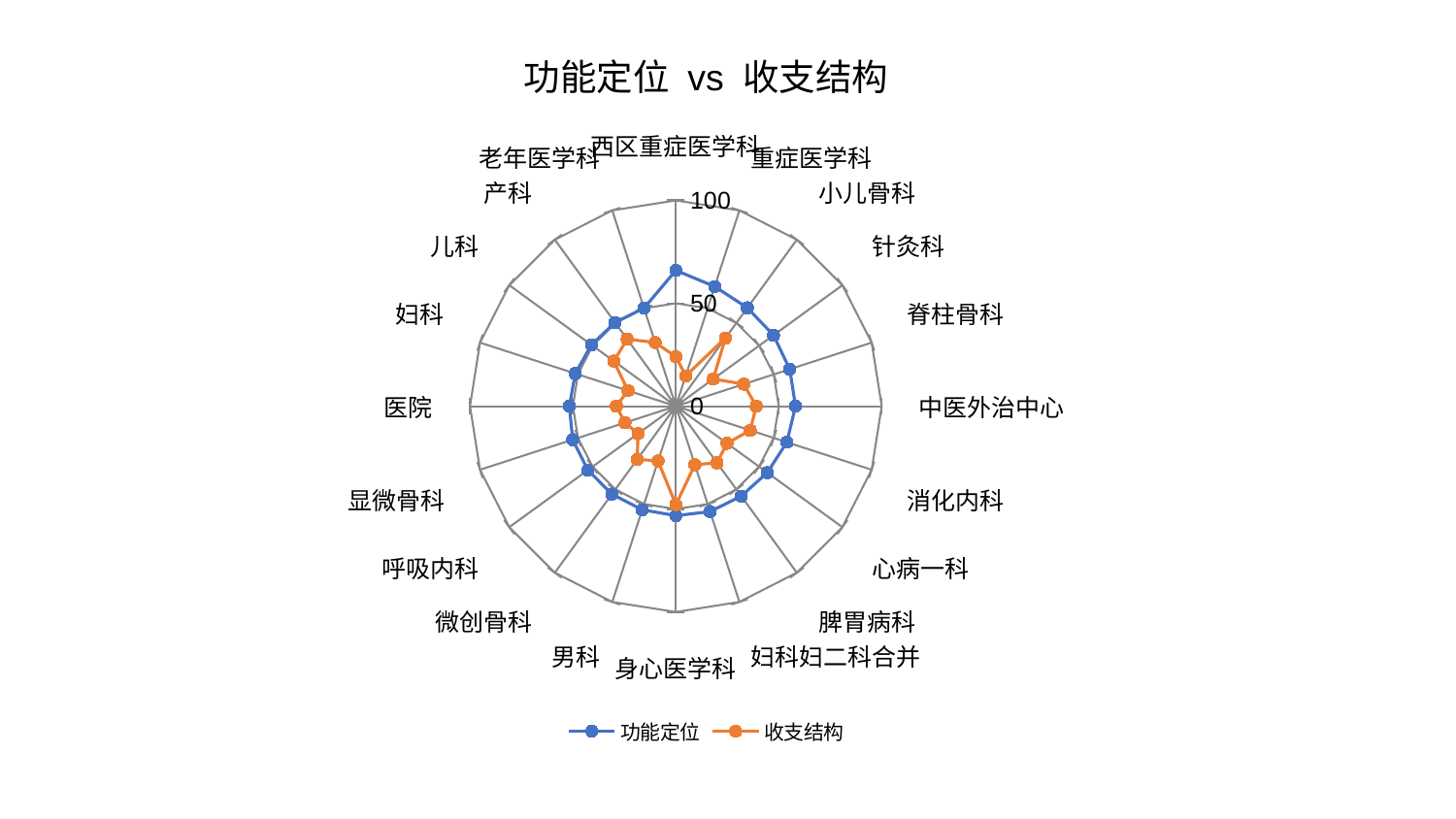

### Chart: 功能定位 vs 收支结构

| Category | 功能定位 | 收支结构 |
|---|---|---|
| 西区重症医学科 | 65.99838301953872 | 24.029935964497234 |
| 重症医学科 | 61.121669492236144 | 15.52044989753823 |
| 小儿骨科 | 59.087765169078686 | 40.937793096750404 |
| 针灸科 | 58.66533441480014 | 22.465869482813225 |
| 脊柱骨科 | 58.16865669310423 | 34.6855323168788 |
| 中医外治中心 | 58.143214780251654 | 39.05398700458309 |
| 消化内科 | 56.71850384549827 | 38.019690596027914 |
| 心病一科 | 54.92994107261996 | 30.70586355123595 |
| 脾胃病科 | 54.030554833882526 | 34.02050231213459 |
| 妇科妇二科合并 | 53.83607955595682 | 29.869433977767322 |
| 身心医学科 | 53.20622034091733 | 47.87917690923511 |
| 男科 | 52.89645037695409 | 27.990952775041418 |
| 微创骨科 | 52.83782485869435 | 31.882567712339497 |
| 呼吸内科 | 52.813485580094294 | 22.741092332870444 |
| 显微骨科 | 52.67576318249433 | 25.99085890488434 |
| 医院 | 51.752753345147454 | 28.906194371338202 |
| 妇科 | 51.36300682062474 | 24.449070753157823 |
| 儿科 | 50.69617257556357 | 37.24892956291424 |
| 产科 | 50.258066592410174 | 40.25275351971545 |
| 老年医学科 | 50.11219038708567 | 32.566530652878015 |
37